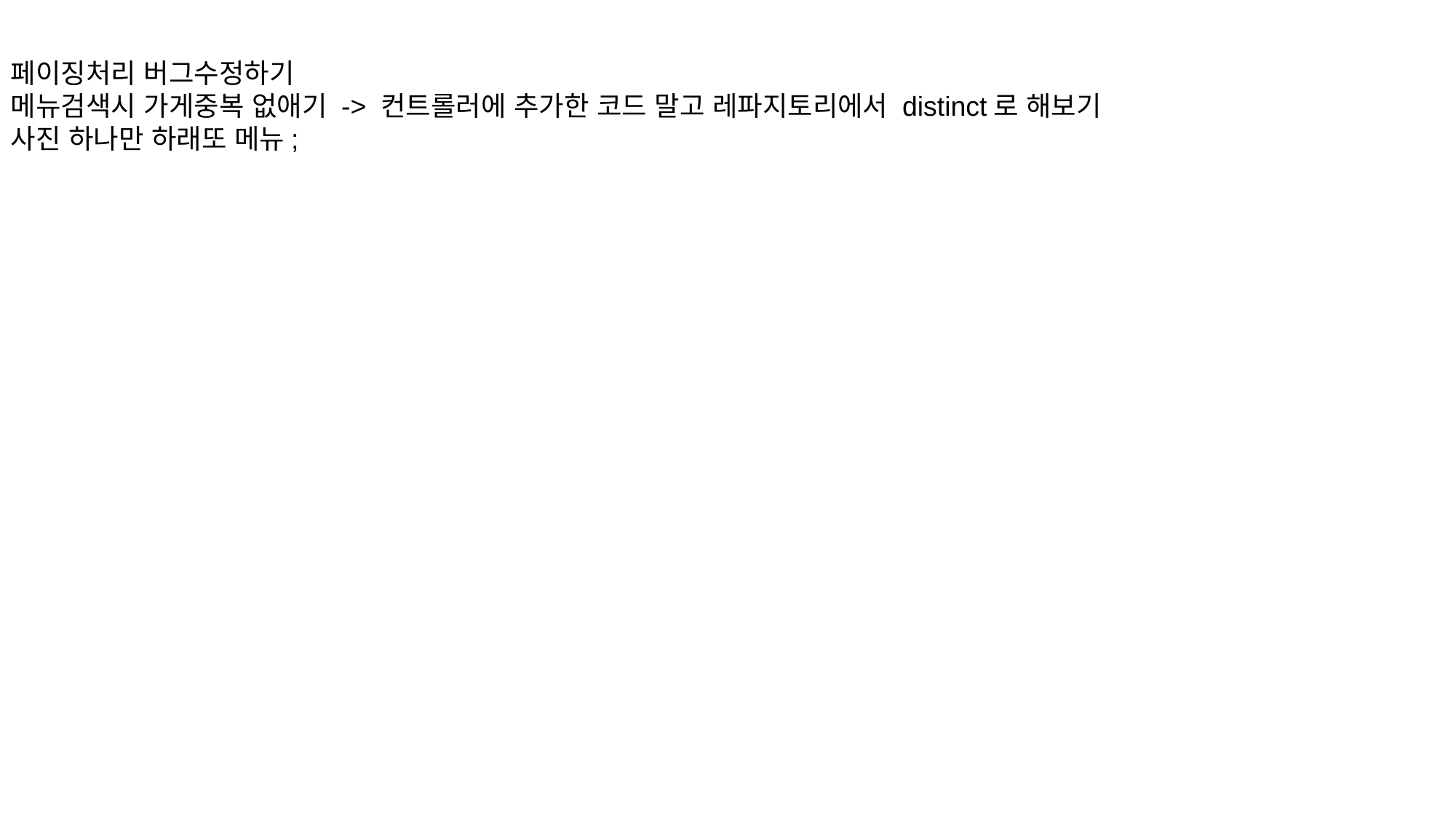

페이징처리 버그수정하기
메뉴검색시 가게중복 없애기 -> 컨트롤러에 추가한 코드 말고 레파지토리에서 distinct로 해보기
사진 하나만 하래또 메뉴;